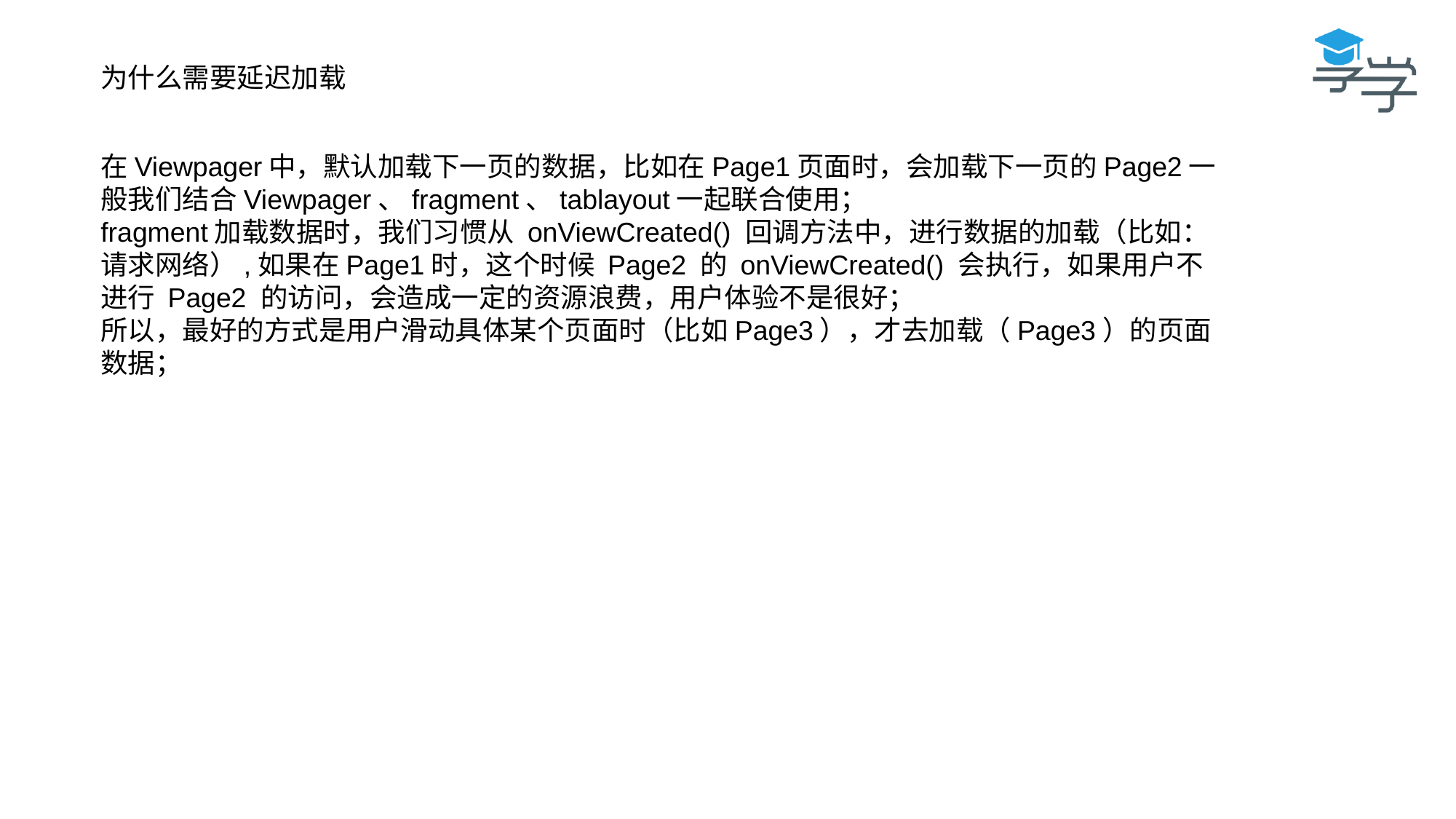

为什么需要延迟加载
在Viewpager中，默认加载下一页的数据，比如在Page1页面时，会加载下一页的Page2一般我们结合Viewpager、fragment、tablayout一起联合使用；
fragment加载数据时，我们习惯从 onViewCreated() 回调方法中，进行数据的加载（比如：请求网络）,如果在Page1时，这个时候 Page2 的 onViewCreated() 会执行，如果用户不进行 Page2 的访问，会造成一定的资源浪费，用户体验不是很好；
所以，最好的方式是用户滑动具体某个页面时（比如Page3），才去加载（Page3）的页面数据；